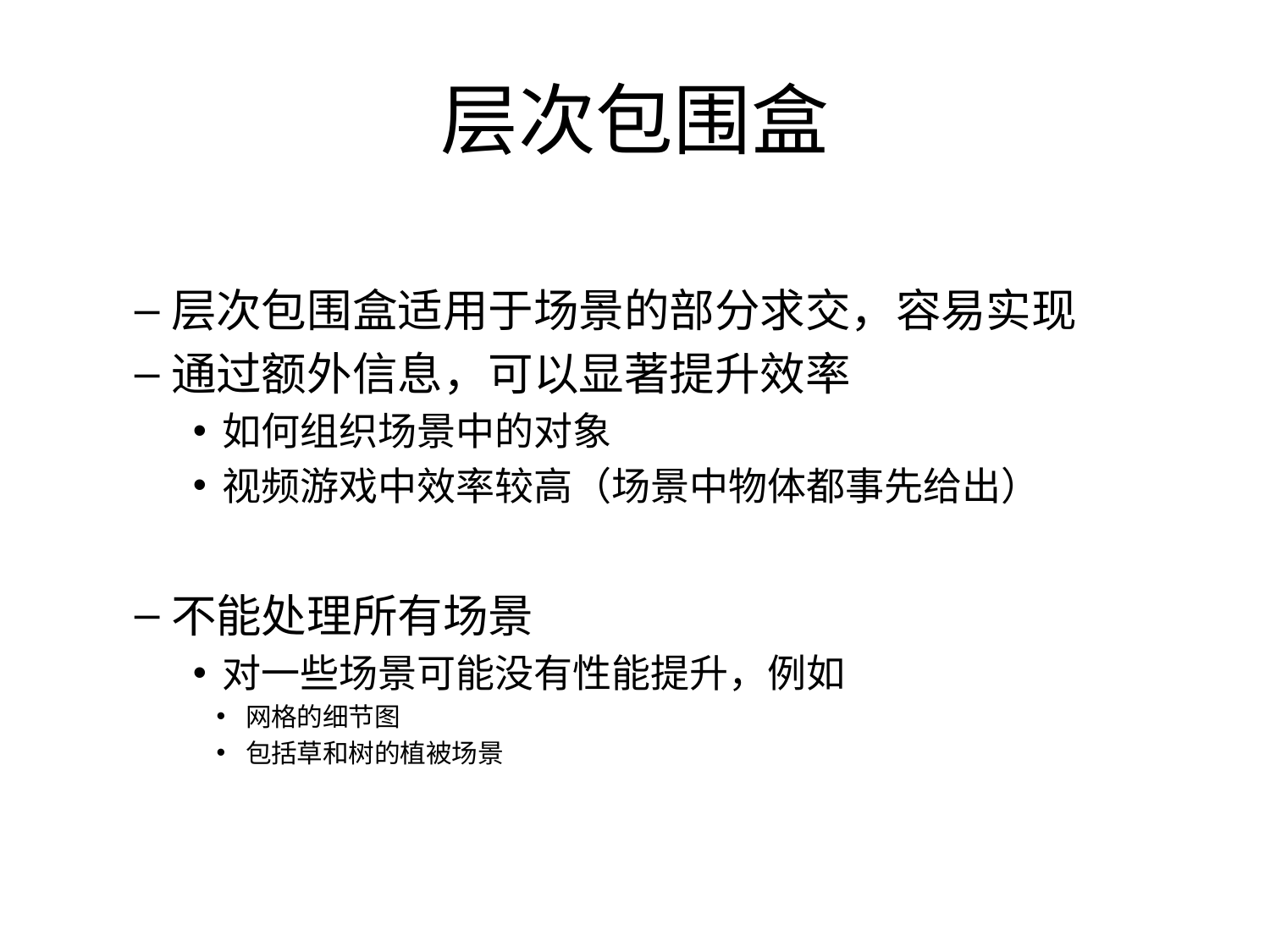

# 层次包围盒
层次包围盒适用于场景的部分求交，容易实现
通过额外信息，可以显著提升效率
如何组织场景中的对象
视频游戏中效率较高（场景中物体都事先给出）

不能处理所有场景
对一些场景可能没有性能提升，例如
网格的细节图
包括草和树的植被场景